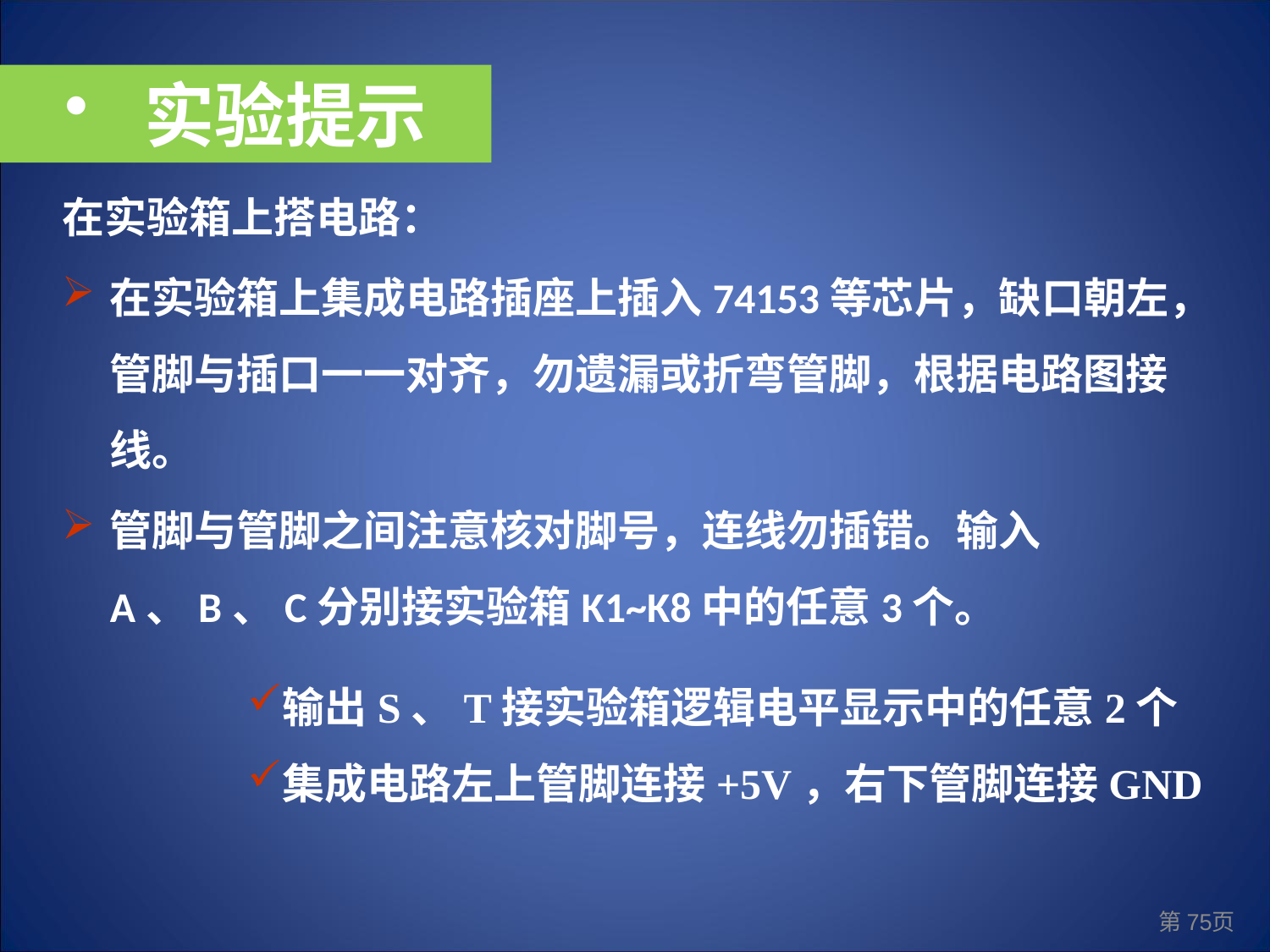

实验提示
在实验箱上搭电路：
在实验箱上集成电路插座上插入74153等芯片，缺口朝左，管脚与插口一一对齐，勿遗漏或折弯管脚，根据电路图接线。
管脚与管脚之间注意核对脚号，连线勿插错。输入A、B、C分别接实验箱K1~K8中的任意3个。
输出S、T接实验箱逻辑电平显示中的任意2个
集成电路左上管脚连接+5V，右下管脚连接GND